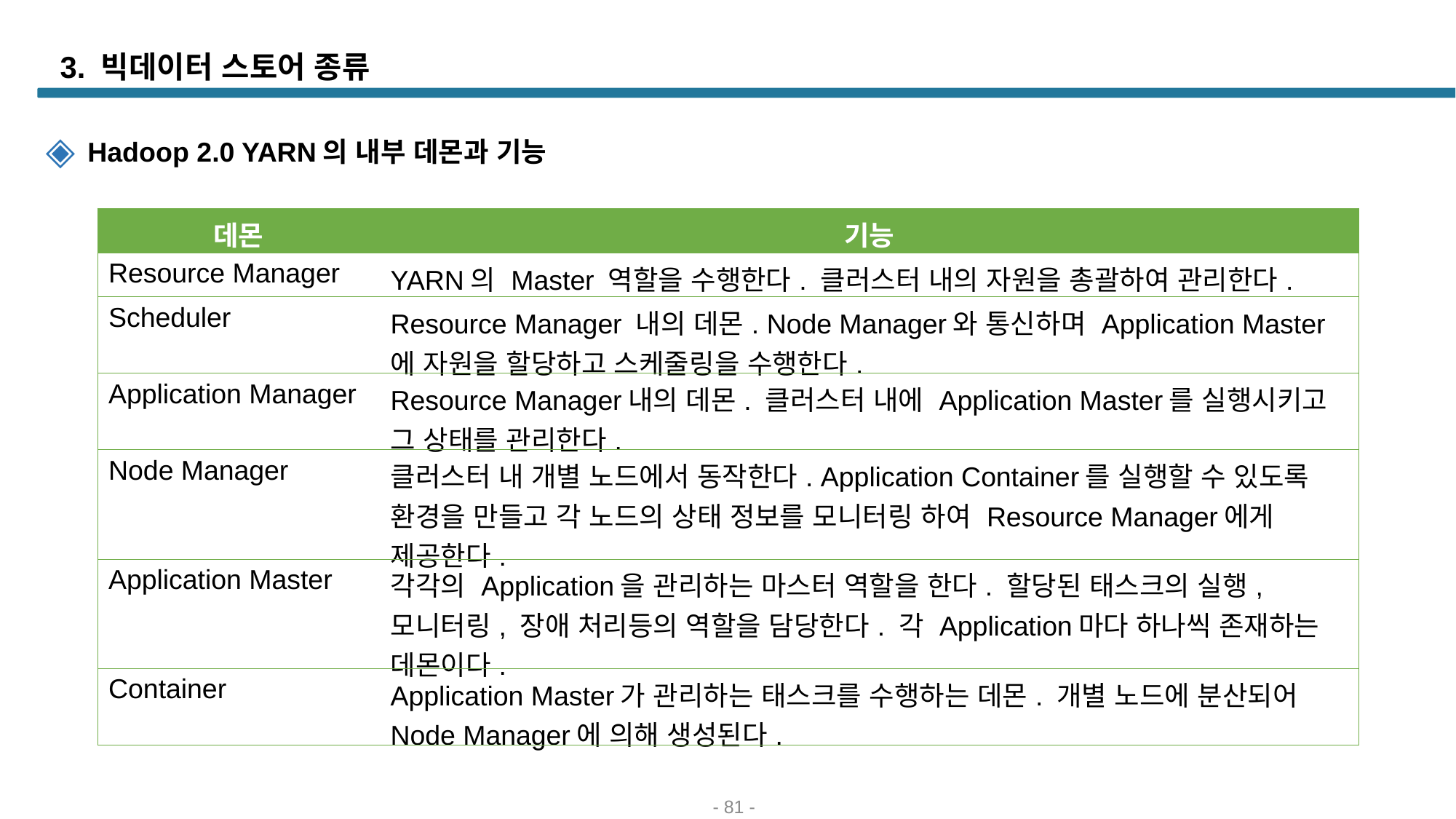

# 3. 빅데이터 스토어 종류
 Hadoop 2.0 YARN의 내부 데몬과 기능
| 데몬 | 기능 |
| --- | --- |
| Resource Manager | YARN의 Master 역할을 수행한다. 클러스터 내의 자원을 총괄하여 관리한다. |
| Scheduler | Resource Manager 내의 데몬. Node Manager와 통신하며 Application Master에 자원을 할당하고 스케줄링을 수행한다. |
| Application Manager | Resource Manager내의 데몬. 클러스터 내에 Application Master를 실행시키고 그 상태를 관리한다. |
| Node Manager | 클러스터 내 개별 노드에서 동작한다. Application Container를 실행할 수 있도록 환경을 만들고 각 노드의 상태 정보를 모니터링 하여 Resource Manager에게 제공한다. |
| Application Master | 각각의 Application을 관리하는 마스터 역할을 한다. 할당된 태스크의 실행, 모니터링, 장애 처리등의 역할을 담당한다. 각 Application마다 하나씩 존재하는 데몬이다. |
| Container | Application Master가 관리하는 태스크를 수행하는 데몬. 개별 노드에 분산되어 Node Manager에 의해 생성된다. |
- 81 -